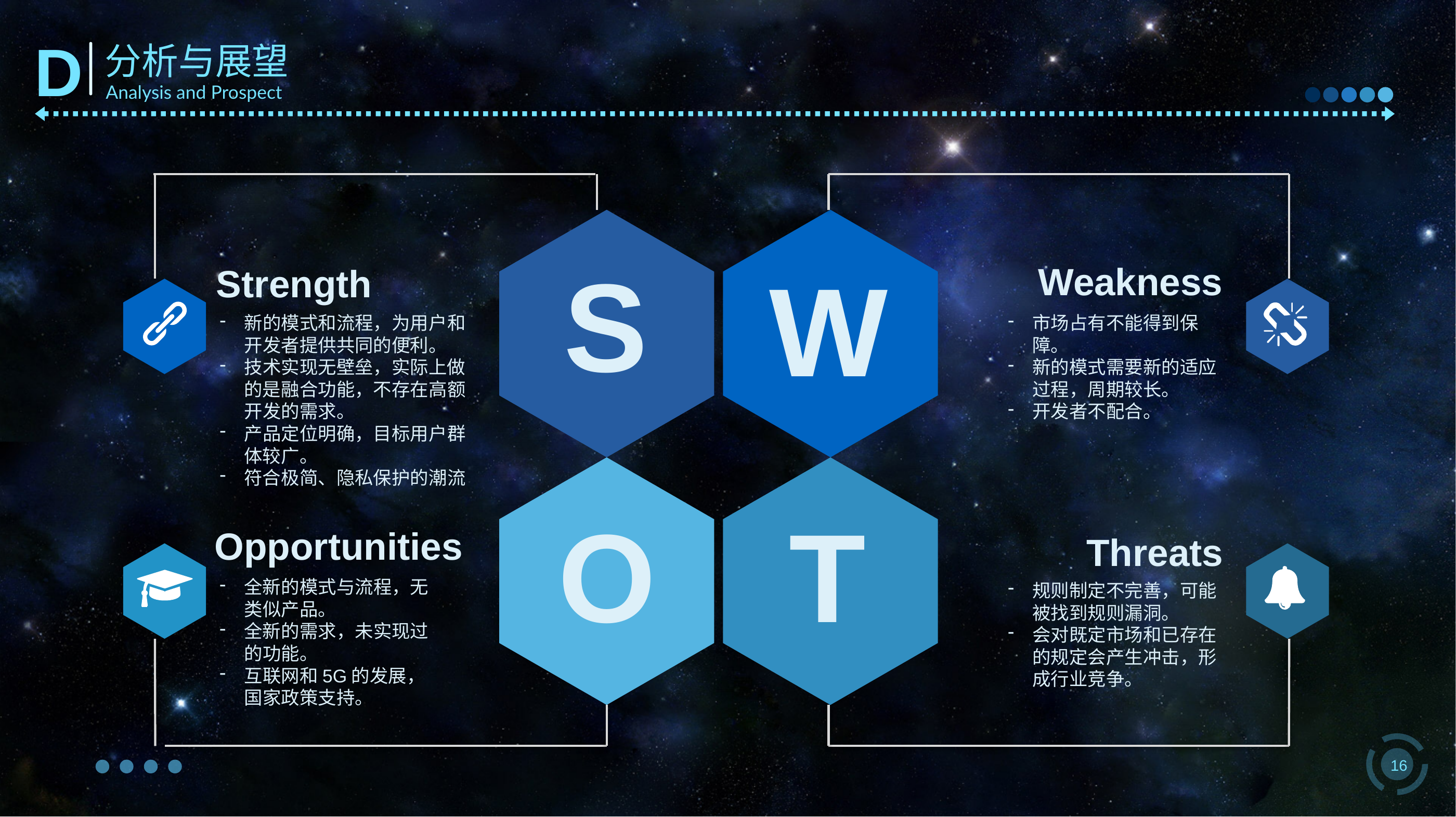

Strength

新的模式和流程，为用户和开发者提供共同的便利。
技术实现无壁垒，实际上做的是融合功能，不存在高额开发的需求。
产品定位明确，目标用户群体较广。
符合极简、隐私保护的潮流
Weakness

市场占有不能得到保障。
新的模式需要新的适应过程，周期较长。
开发者不配合。

S

W

O

T
Opportunities

全新的模式与流程，无类似产品。
全新的需求，未实现过的功能。
互联网和5G的发展，国家政策支持。
Threats

规则制定不完善，可能被找到规则漏洞。
会对既定市场和已存在的规定会产生冲击，形成行业竞争。
16